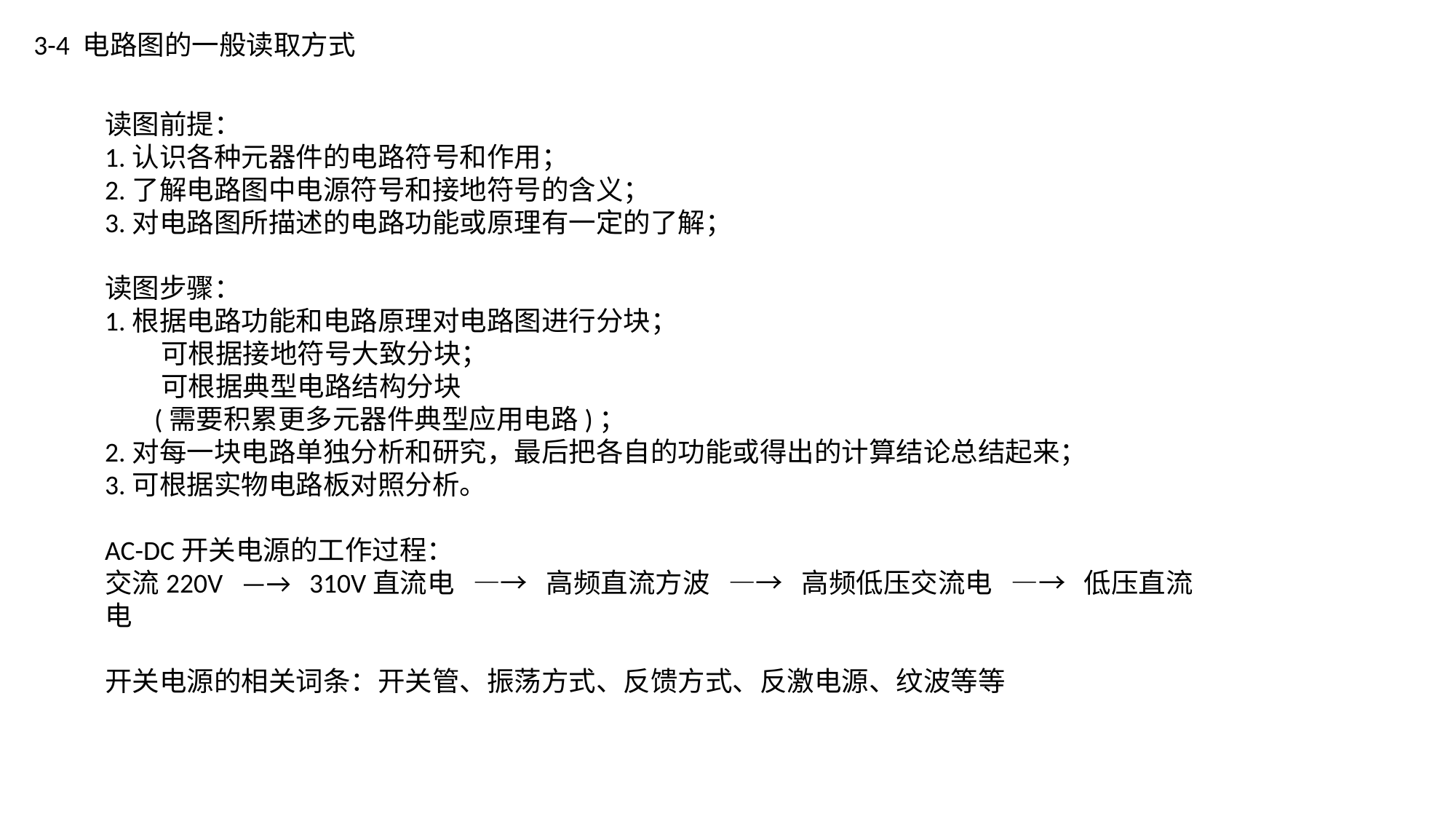

3-4 电路图的一般读取方式
读图前提：
1.认识各种元器件的电路符号和作用；
2.了解电路图中电源符号和接地符号的含义；
3.对电路图所描述的电路功能或原理有一定的了解；

读图步骤：
1.根据电路功能和电路原理对电路图进行分块；
        可根据接地符号大致分块；
        可根据典型电路结构分块
        (需要积累更多元器件典型应用电路)；
2.对每一块电路单独分析和研究，最后把各自的功能或得出的计算结论总结起来；
3.可根据实物电路板对照分析。

AC-DC开关电源的工作过程：
交流220V   —→   310V直流电   —→   高频直流方波   —→   高频低压交流电   —→   低压直流电

开关电源的相关词条：开关管、振荡方式、反馈方式、反激电源、纹波等等